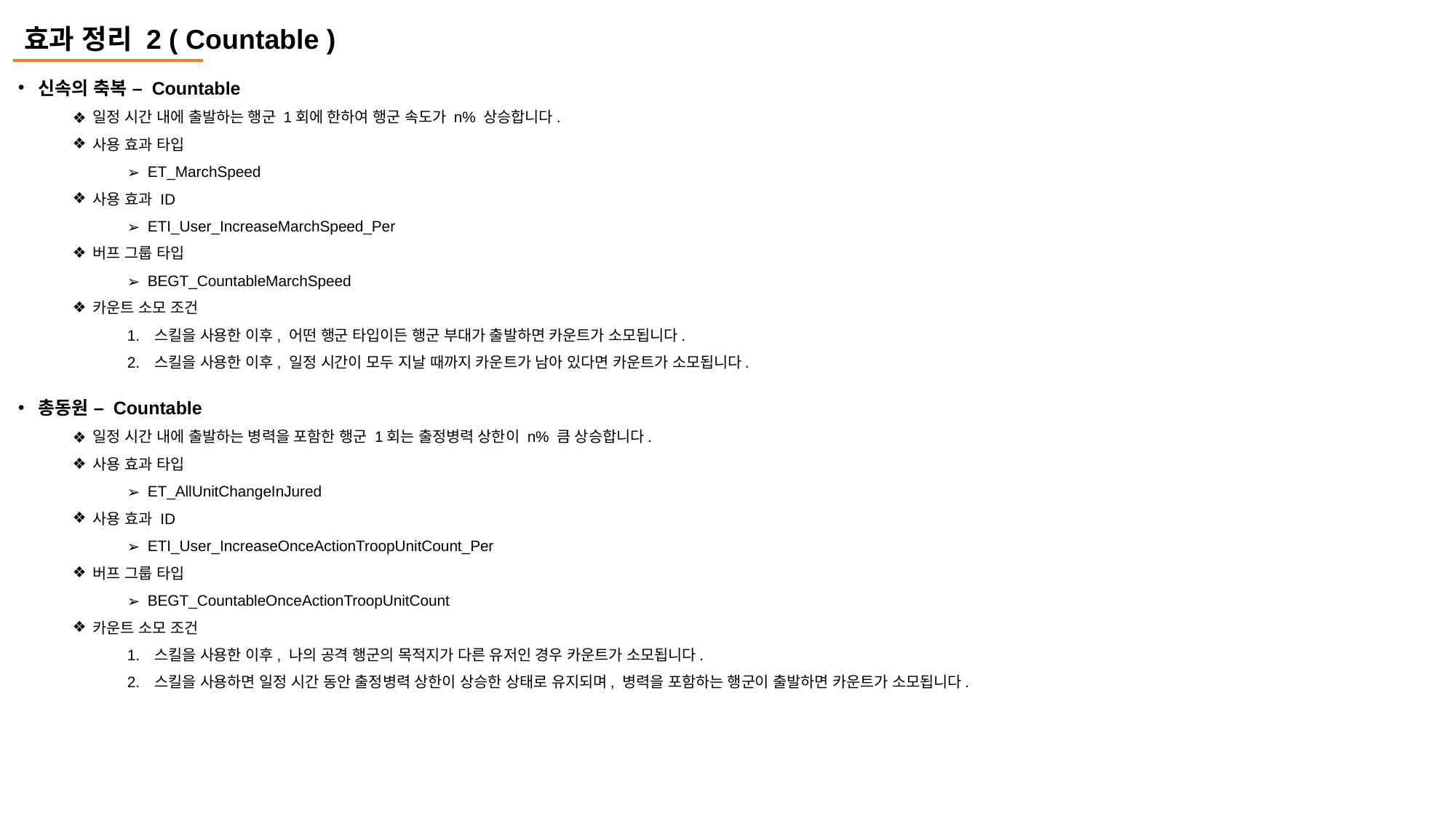

효과 정리 2 ( Countable )
신속의 축복 – Countable
일정 시간 내에 출발하는 행군 1회에 한하여 행군 속도가 n% 상승합니다.
사용 효과 타입
ET_MarchSpeed
사용 효과 ID
ETI_User_IncreaseMarchSpeed_Per
버프 그룹 타입
BEGT_CountableMarchSpeed
카운트 소모 조건
스킬을 사용한 이후, 어떤 행군 타입이든 행군 부대가 출발하면 카운트가 소모됩니다.
스킬을 사용한 이후, 일정 시간이 모두 지날 때까지 카운트가 남아 있다면 카운트가 소모됩니다.
총동원 – Countable
일정 시간 내에 출발하는 병력을 포함한 행군 1회는 출정병력 상한이 n% 큼 상승합니다.
사용 효과 타입
ET_AllUnitChangeInJured
사용 효과 ID
ETI_User_IncreaseOnceActionTroopUnitCount_Per
버프 그룹 타입
BEGT_CountableOnceActionTroopUnitCount
카운트 소모 조건
스킬을 사용한 이후, 나의 공격 행군의 목적지가 다른 유저인 경우 카운트가 소모됩니다.
스킬을 사용하면 일정 시간 동안 출정병력 상한이 상승한 상태로 유지되며, 병력을 포함하는 행군이 출발하면 카운트가 소모됩니다.